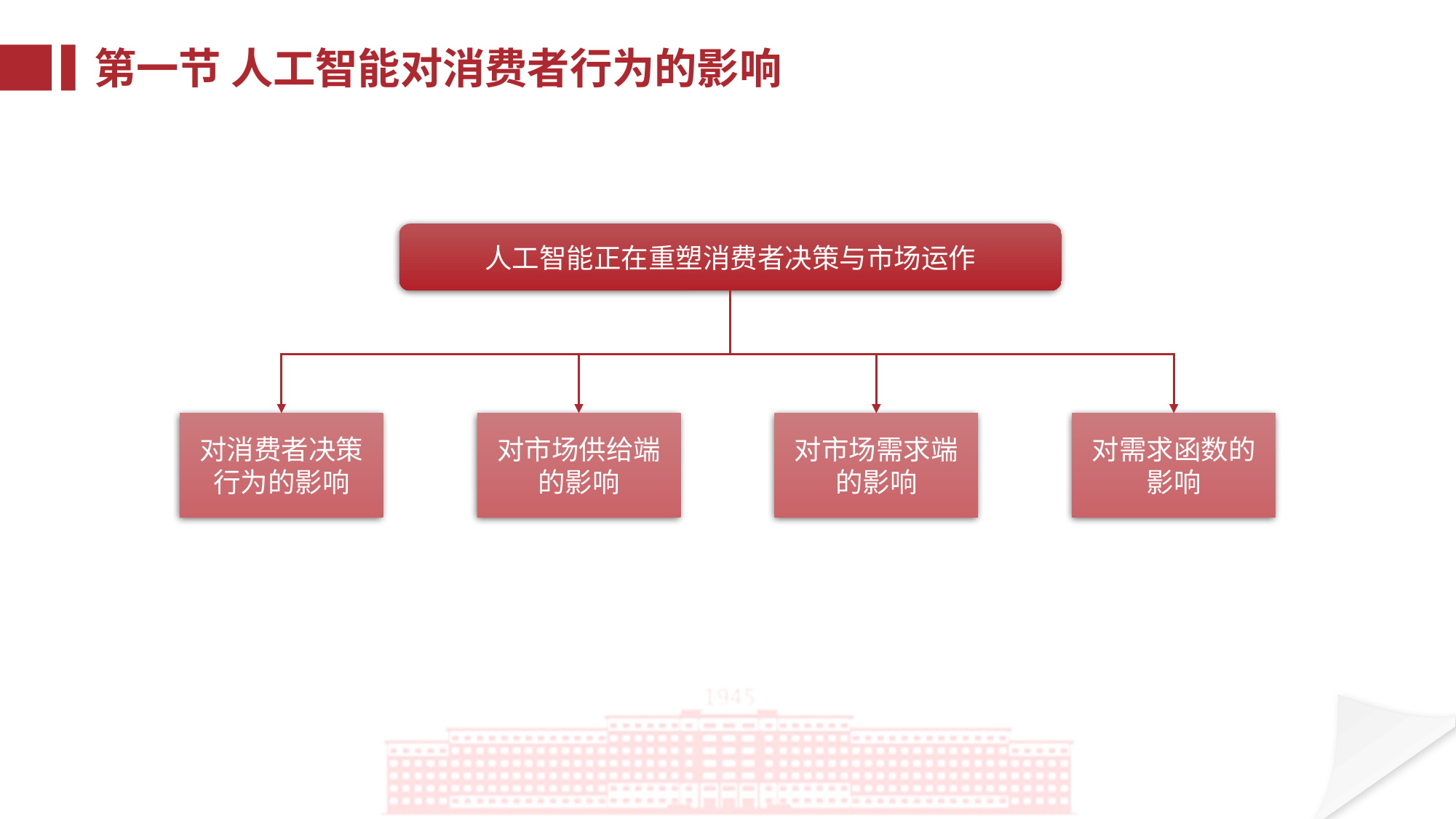

第一节 人工智能对消费者行为的影响
人工智能正在重塑消费者决策与市场运作
对消费者决策行为的影响
对市场供给端的影响
对市场需求端的影响
对需求函数的影响